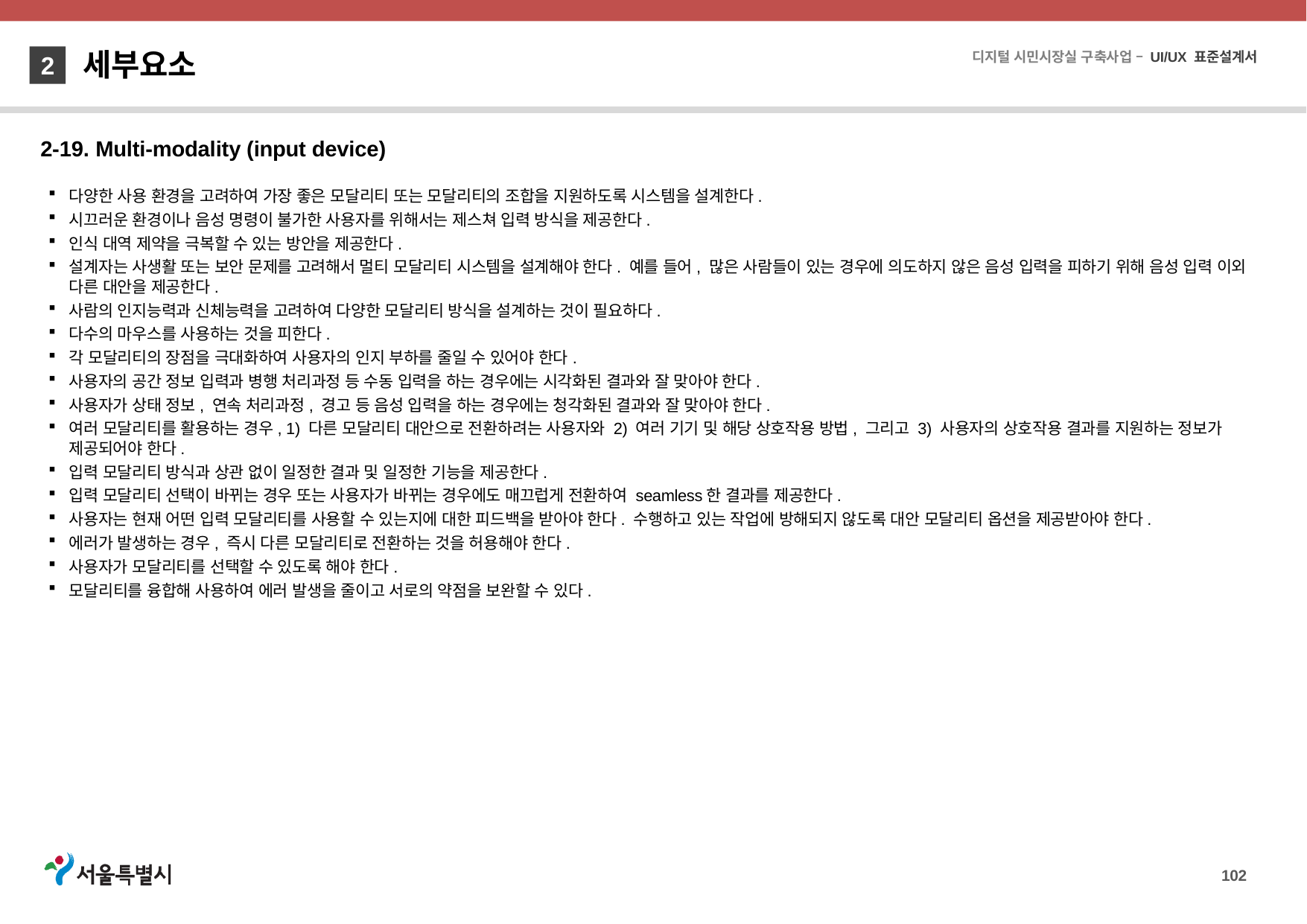

세부요소
2
2-19. Multi-modality (input device)
다양한 사용 환경을 고려하여 가장 좋은 모달리티 또는 모달리티의 조합을 지원하도록 시스템을 설계한다.
시끄러운 환경이나 음성 명령이 불가한 사용자를 위해서는 제스쳐 입력 방식을 제공한다.
인식 대역 제약을 극복할 수 있는 방안을 제공한다.
설계자는 사생활 또는 보안 문제를 고려해서 멀티 모달리티 시스템을 설계해야 한다. 예를 들어, 많은 사람들이 있는 경우에 의도하지 않은 음성 입력을 피하기 위해 음성 입력 이외 다른 대안을 제공한다.
사람의 인지능력과 신체능력을 고려하여 다양한 모달리티 방식을 설계하는 것이 필요하다.
다수의 마우스를 사용하는 것을 피한다.
각 모달리티의 장점을 극대화하여 사용자의 인지 부하를 줄일 수 있어야 한다.
사용자의 공간 정보 입력과 병행 처리과정 등 수동 입력을 하는 경우에는 시각화된 결과와 잘 맞아야 한다.
사용자가 상태 정보, 연속 처리과정, 경고 등 음성 입력을 하는 경우에는 청각화된 결과와 잘 맞아야 한다.
여러 모달리티를 활용하는 경우, 1) 다른 모달리티 대안으로 전환하려는 사용자와 2) 여러 기기 및 해당 상호작용 방법, 그리고 3) 사용자의 상호작용 결과를 지원하는 정보가 제공되어야 한다.
입력 모달리티 방식과 상관 없이 일정한 결과 및 일정한 기능을 제공한다.
입력 모달리티 선택이 바뀌는 경우 또는 사용자가 바뀌는 경우에도 매끄럽게 전환하여 seamless한 결과를 제공한다.
사용자는 현재 어떤 입력 모달리티를 사용할 수 있는지에 대한 피드백을 받아야 한다. 수행하고 있는 작업에 방해되지 않도록 대안 모달리티 옵션을 제공받아야 한다.
에러가 발생하는 경우, 즉시 다른 모달리티로 전환하는 것을 허용해야 한다.
사용자가 모달리티를 선택할 수 있도록 해야 한다.
모달리티를 융합해 사용하여 에러 발생을 줄이고 서로의 약점을 보완할 수 있다.